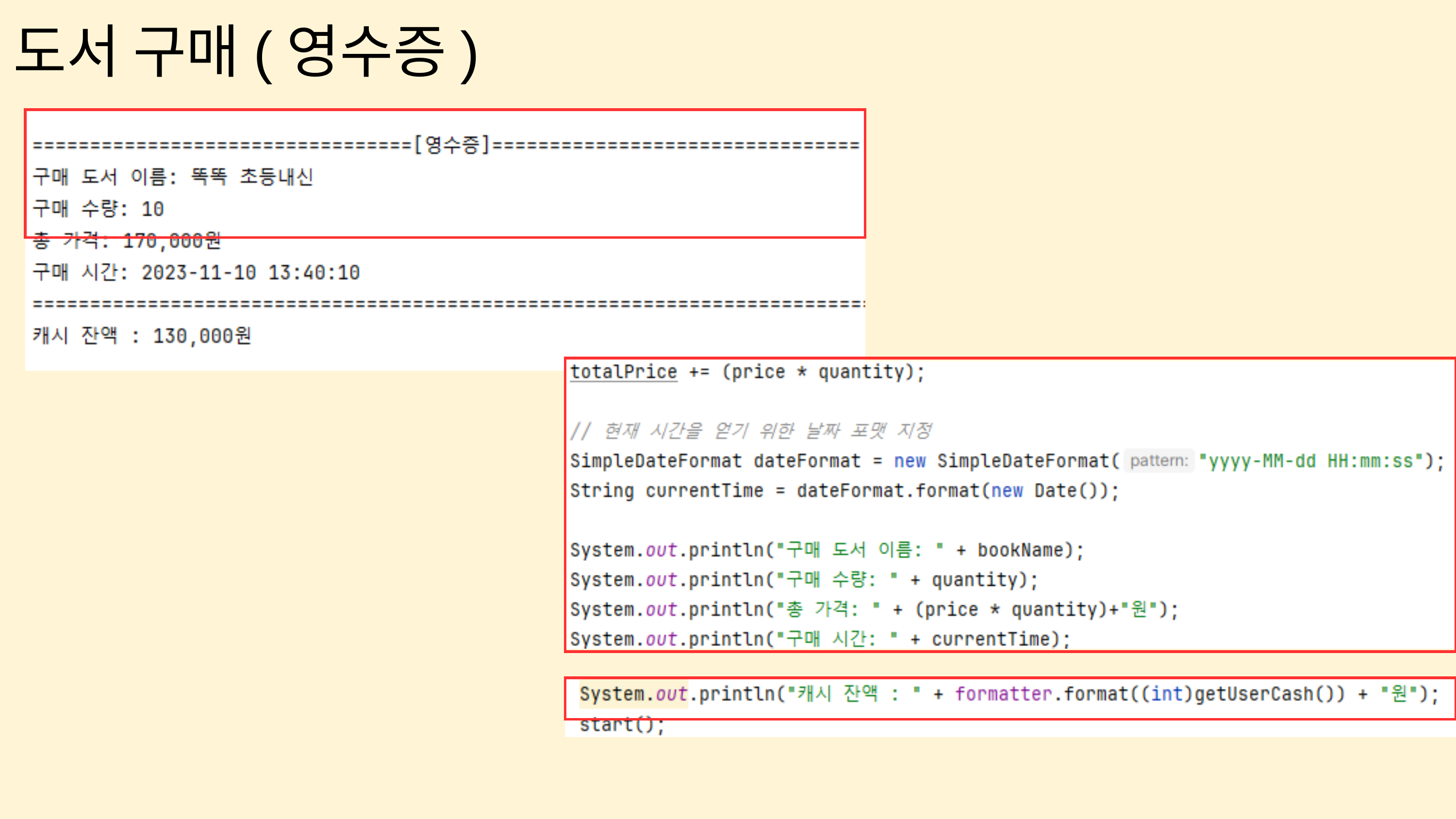

도서 구매(영수증)

|  |
| --- |
|  |
| --- |

|  |
| --- |